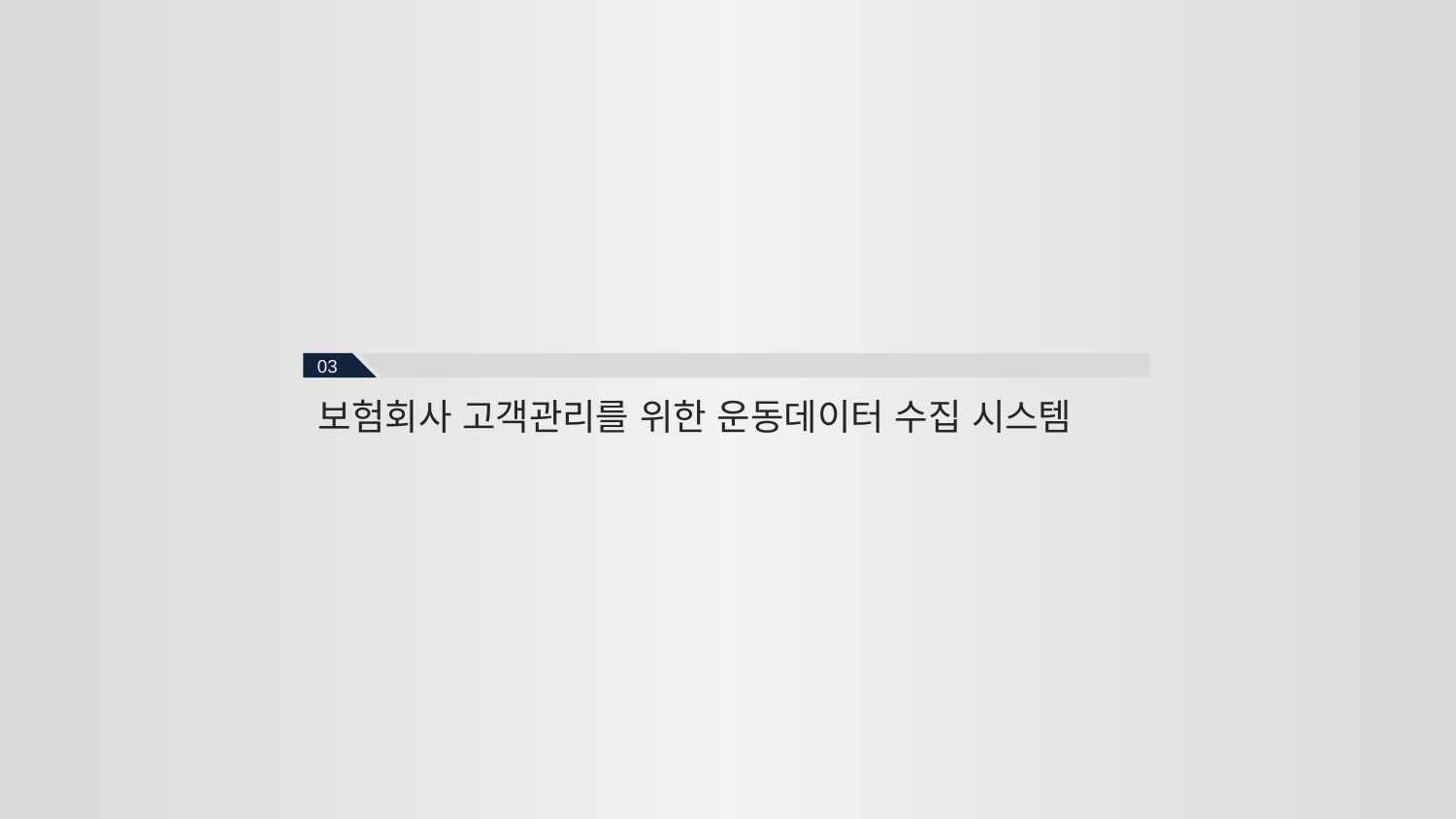

03

보험회사 고객관리를 위한 운동데이터 수집 시스템